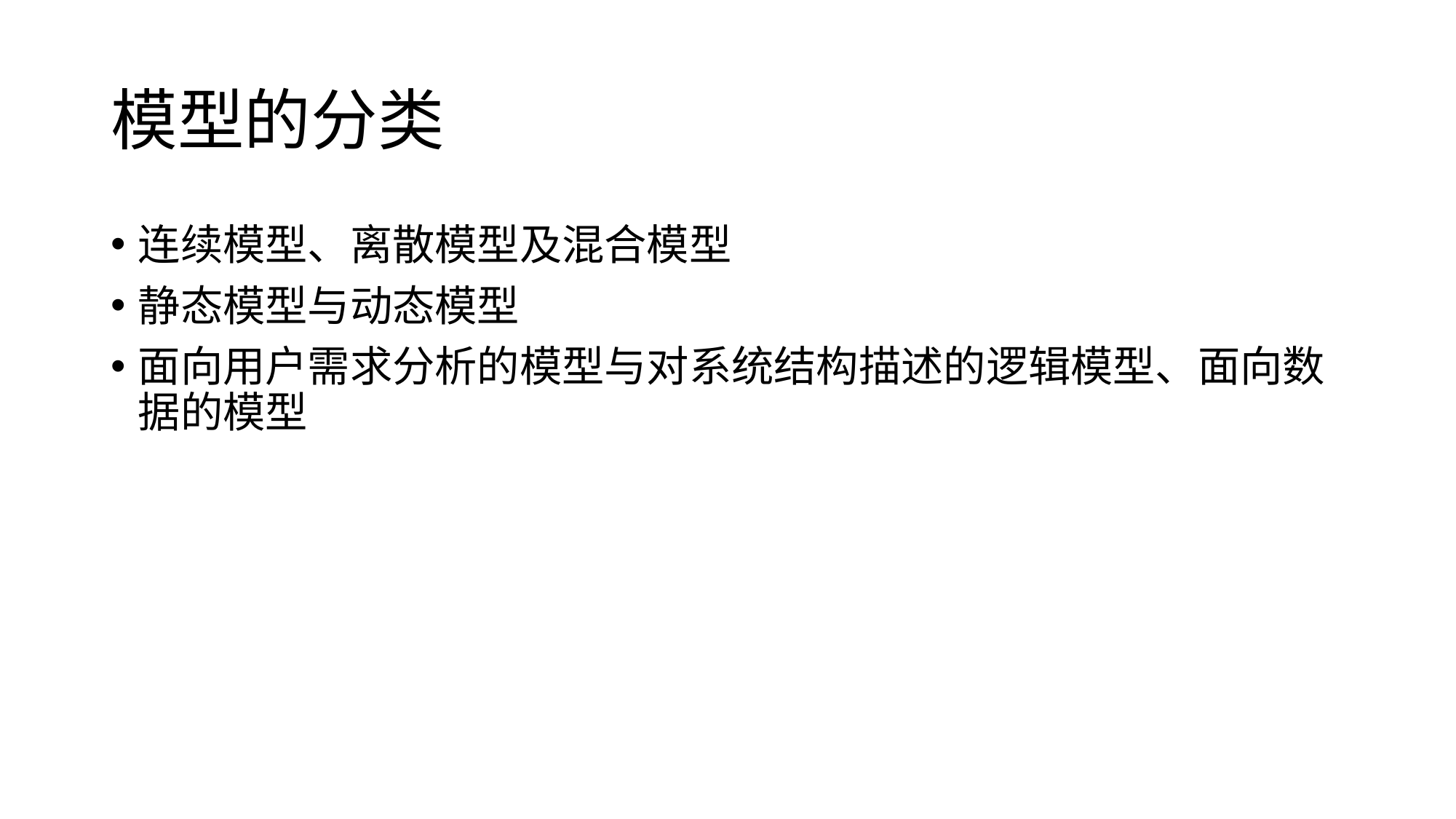

# 模型的分类
连续模型、离散模型及混合模型
静态模型与动态模型
面向用户需求分析的模型与对系统结构描述的逻辑模型、面向数据的模型